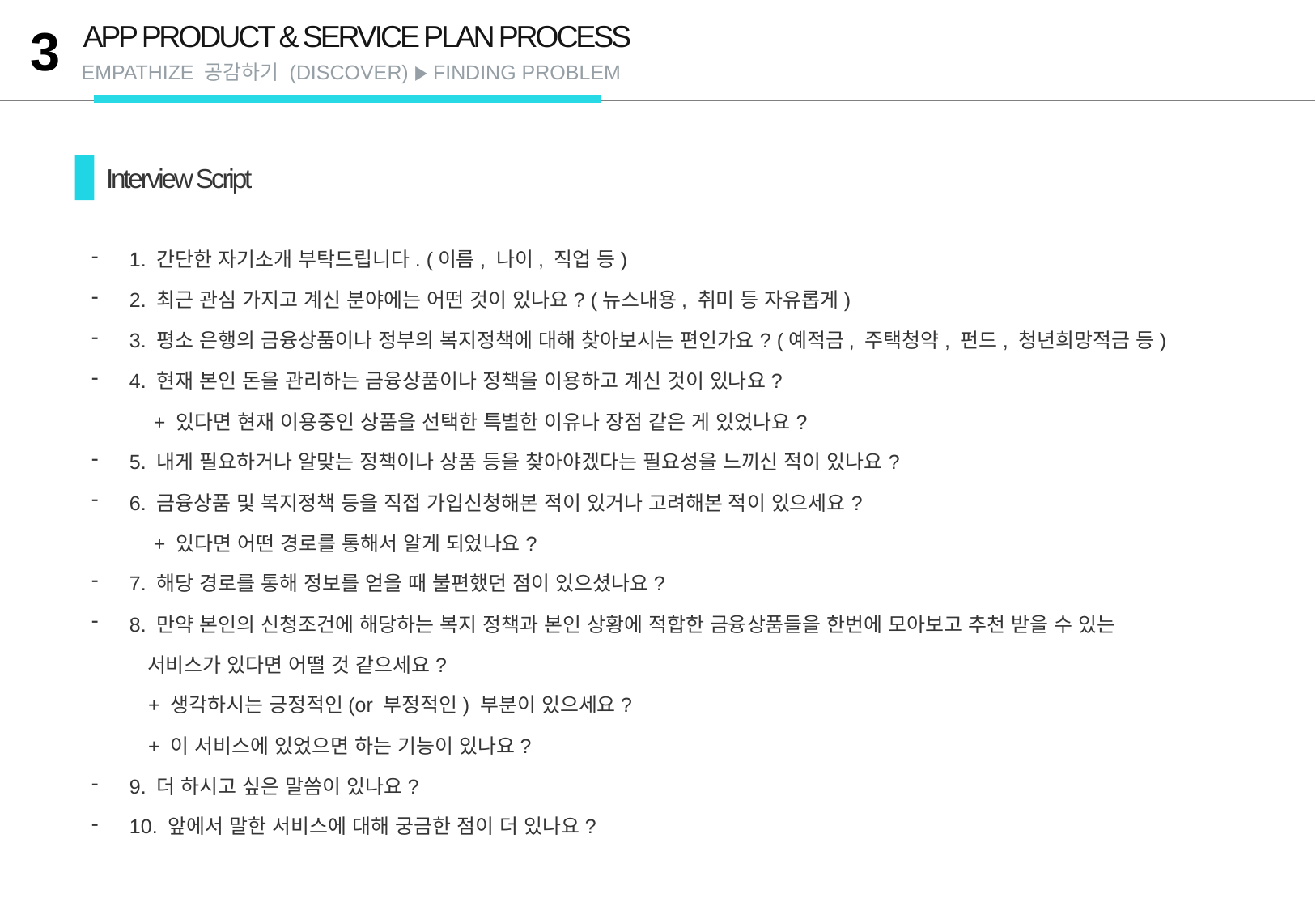

APP PRODUCT & SERVICE PLAN PROCESS
3
EMPATHIZE 공감하기 (DISCOVER) ▶ FINDING PROBLEM
Interview Script

1. 간단한 자기소개 부탁드립니다. (이름, 나이, 직업 등)
2. 최근 관심 가지고 계신 분야에는 어떤 것이 있나요? (뉴스내용, 취미 등 자유롭게)
3. 평소 은행의 금융상품이나 정부의 복지정책에 대해 찾아보시는 편인가요? (예적금, 주택청약, 펀드, 청년희망적금 등)
4. 현재 본인 돈을 관리하는 금융상품이나 정책을 이용하고 계신 것이 있나요?
           + 있다면 현재 이용중인 상품을 선택한 특별한 이유나 장점 같은 게 있었나요?
5. 내게 필요하거나 알맞는 정책이나 상품 등을 찾아야겠다는 필요성을 느끼신 적이 있나요?
6. 금융상품 및 복지정책 등을 직접 가입신청해본 적이 있거나 고려해본 적이 있으세요?
           + 있다면 어떤 경로를 통해서 알게 되었나요?
7. 해당 경로를 통해 정보를 얻을 때 불편했던 점이 있으셨나요?
8. 만약 본인의 신청조건에 해당하는 복지 정책과 본인 상황에 적합한 금융상품들을 한번에 모아보고 추천 받을 수 있는
         서비스가 있다면 어떨 것 같으세요?
          + 생각하시는 긍정적인(or 부정적인) 부분이 있으세요?
          + 이 서비스에 있었으면 하는 기능이 있나요?
9. 더 하시고 싶은 말씀이 있나요?
10. 앞에서 말한 서비스에 대해 궁금한 점이 더 있나요?

내용 입력